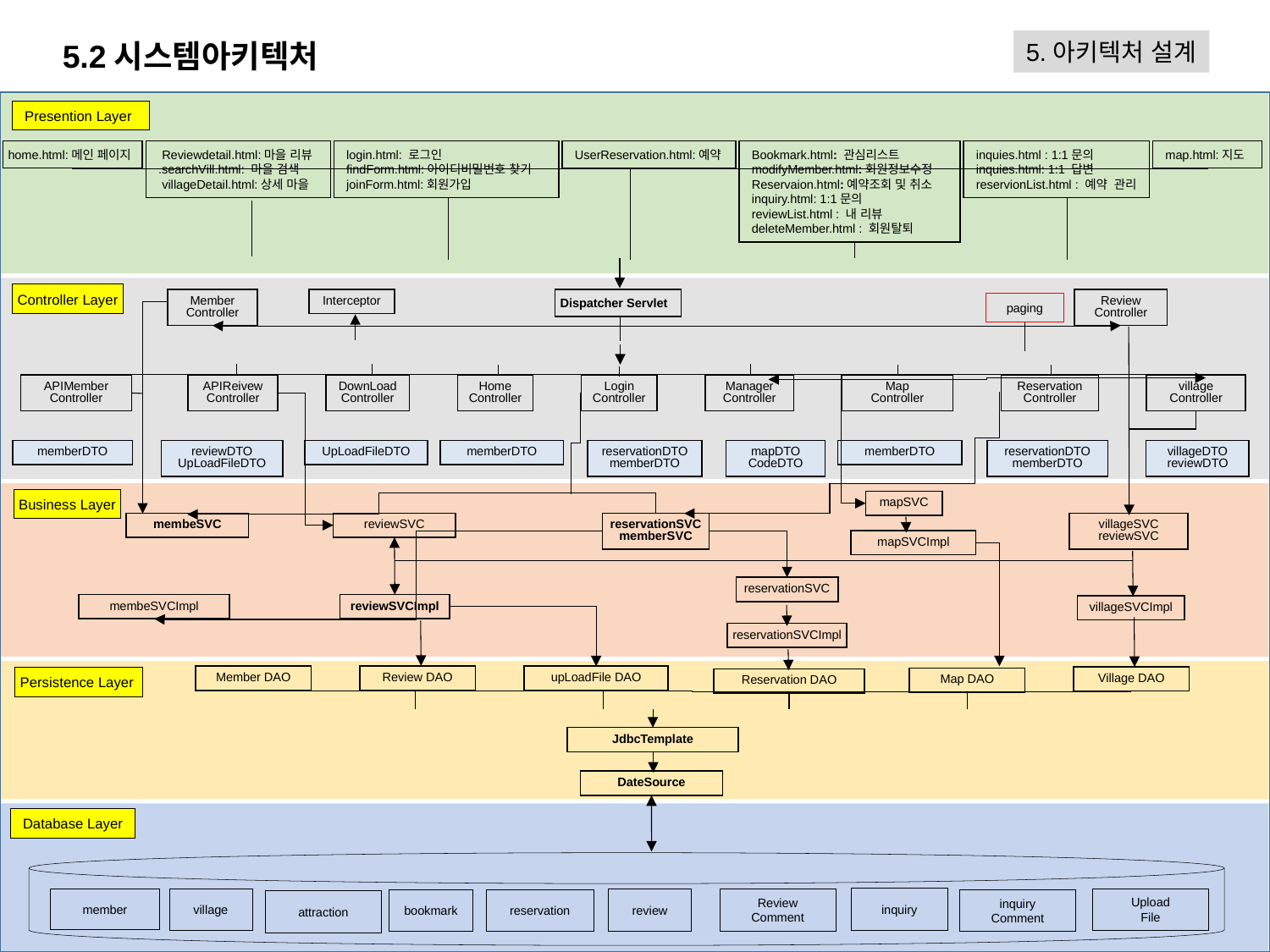

5.2시스템아키텍처
5.아키텍처 설계

Presention Layer
home.html:메인 페이지
 Reviewdetail.html:마을 리뷰
.searchVill.html: 마을 검색
 villageDetail.html:상세 마을
login.html: 로그인
findForm.html:아이디비밀번호 찾기
joinForm.html:회원가입
UserReservation.html:예약
Bookmark.html: 관심리스트
modifyMember.html:회원정보수정
Reservaion.html:예약조회 및 취소
inquiry.html: 1:1문의
reviewList.html : 내 리뷰
deleteMember.html : 회원탈퇴
inquies.html : 1:1문의
inquies.html: 1:1 답변
reservionList.html : 예약  관리
map.html:지도

Controller Layer
Member
Controller
Interceptor
Dispatcher Servlet
Review
Controller
APIMember
Controller
APIReivew
Controller
DownLoad
Controller
Home
Controller
Login
Controller
Manager
Controller
Map
Controller
Reservation
Controller
village
Controller
memberDTO
reviewDTO
UpLoadFileDTO
UpLoadFileDTO
memberDTO
reservationDTO
memberDTO
mapDTO
CodeDTO
memberDTO
reservationDTO
memberDTO
villageDTO
reviewDTO

Business Layer
mapSVC
membeSVC
reviewSVC
reservationSVC
memberSVC
villageSVC
reviewSVC
mapSVCImpl
reservationSVC
membeSVCImpl
reviewSVCImpl
villageSVCImpl
reservationSVCImpl

upLoadFile DAO
Review DAO
Member DAO
Village DAO
Map DAO
Reservation DAO
Persistence Layer
JdbcTemplate
DateSource

Database Layer

inquiry
village
Upload
File
member
review
Review
Comment
bookmark
reservation
inquiry
Comment
attraction
paging